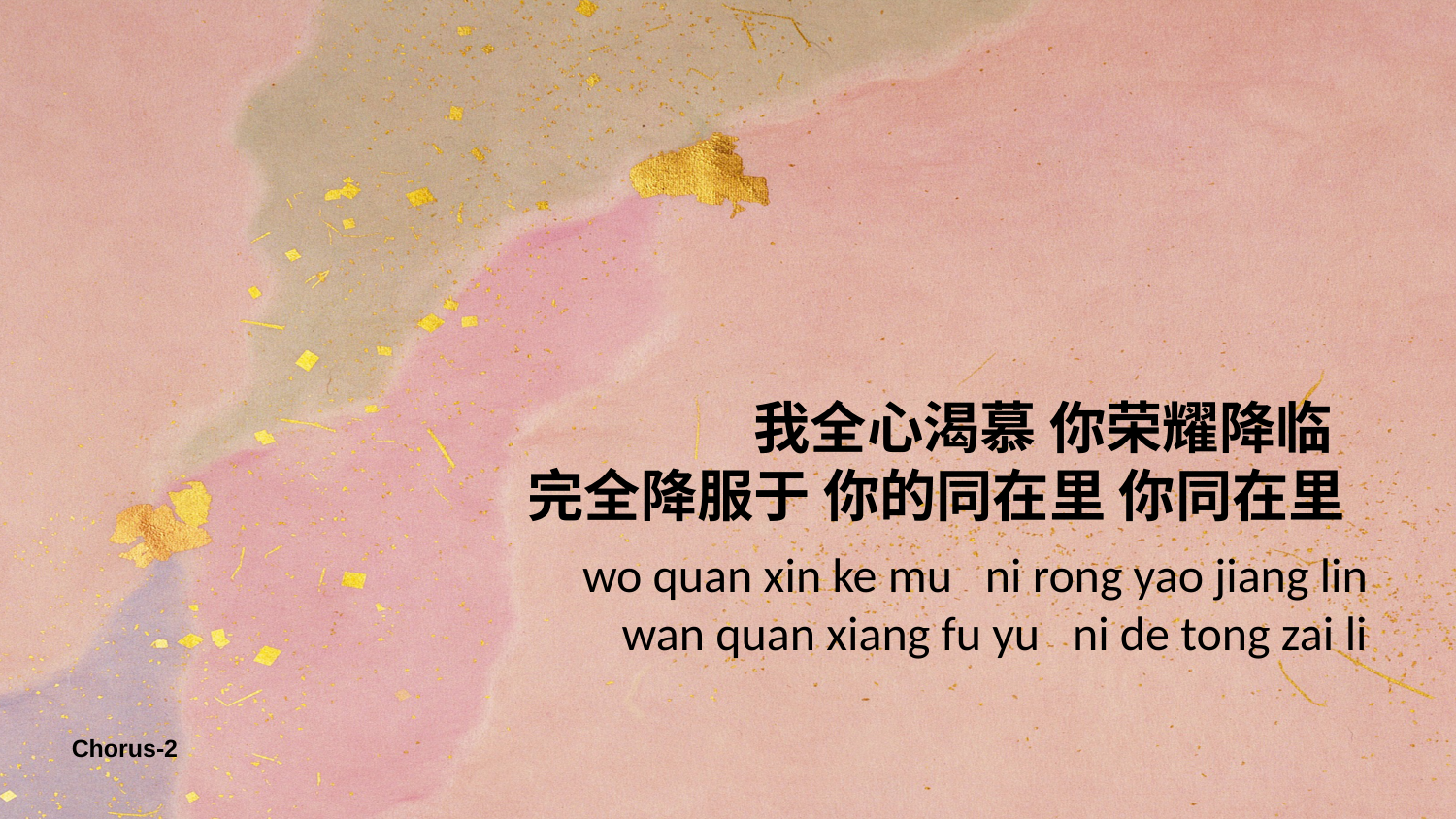

我全心渴慕 你荣耀降临
完全降服于 你的同在里 你同在里
wo quan xin ke mu   ni rong yao jiang lin
wan quan xiang fu yu   ni de tong zai li
Chorus-2